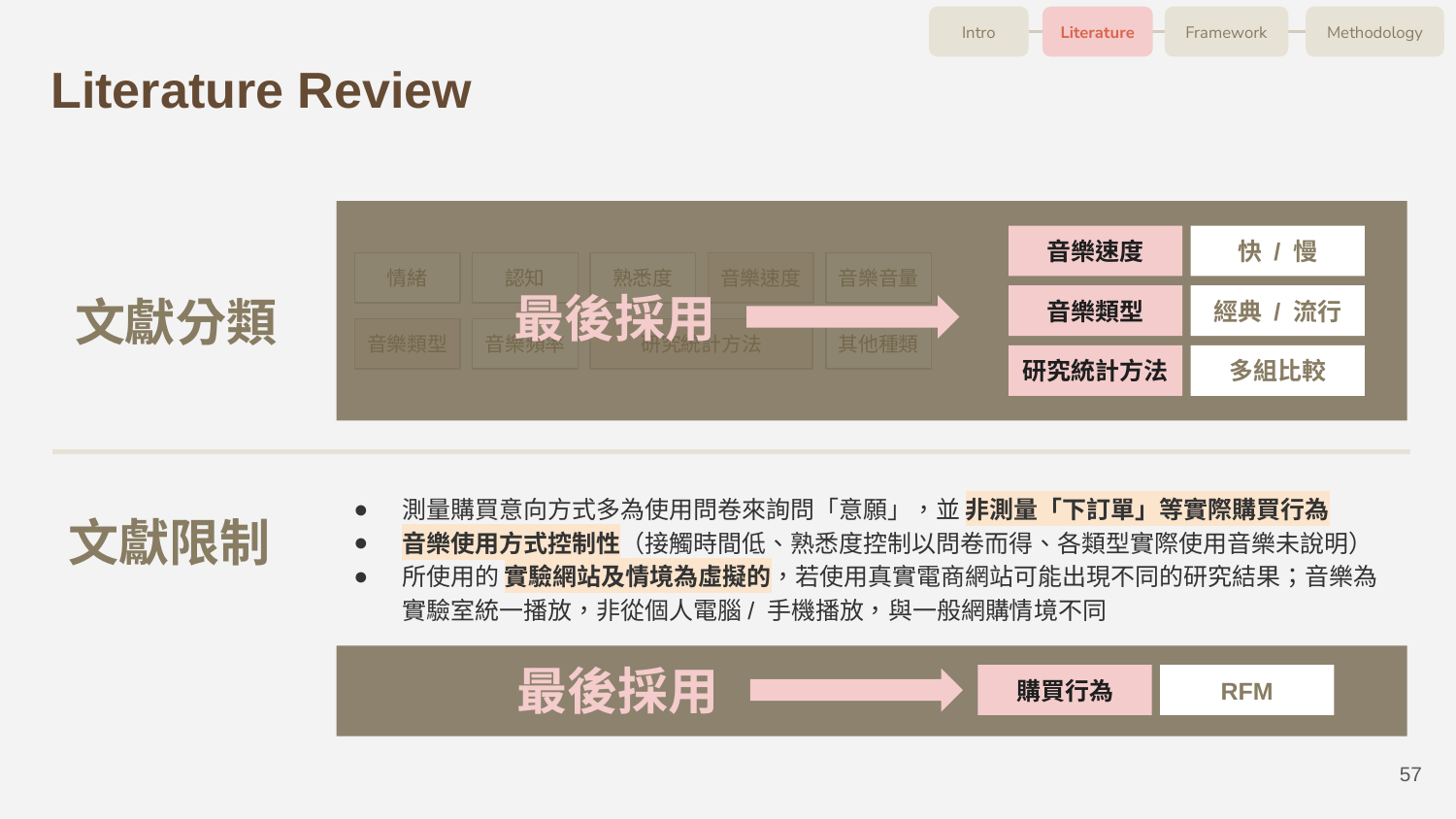

Intro
Literature
Framework
Methodology
# Literature Review

音樂速度
快 / 慢
音樂類型
經典 / 流行
研究統計方法
多組比較
情緒
認知
熟悉度
音樂速度
音樂音量
音樂類型
音樂頻率
其他種類
研究統計方法
最後採用
文獻分類

測量購買意向方式多為使用問卷來詢問「意願」，並 非測量「下訂單」等實際購買行為
音樂使用方式控制性（接觸時間低、熟悉度控制以問卷而得、各類型實際使用音樂未說明）
所使用的 實驗網站及情境為虛擬的，若使用真實電商網站可能出現不同的研究結果；音樂為實驗室統一播放，非從個人電腦/ 手機播放，與一般網購情境不同
文獻限制
最後採用

購買行為
RFM

57